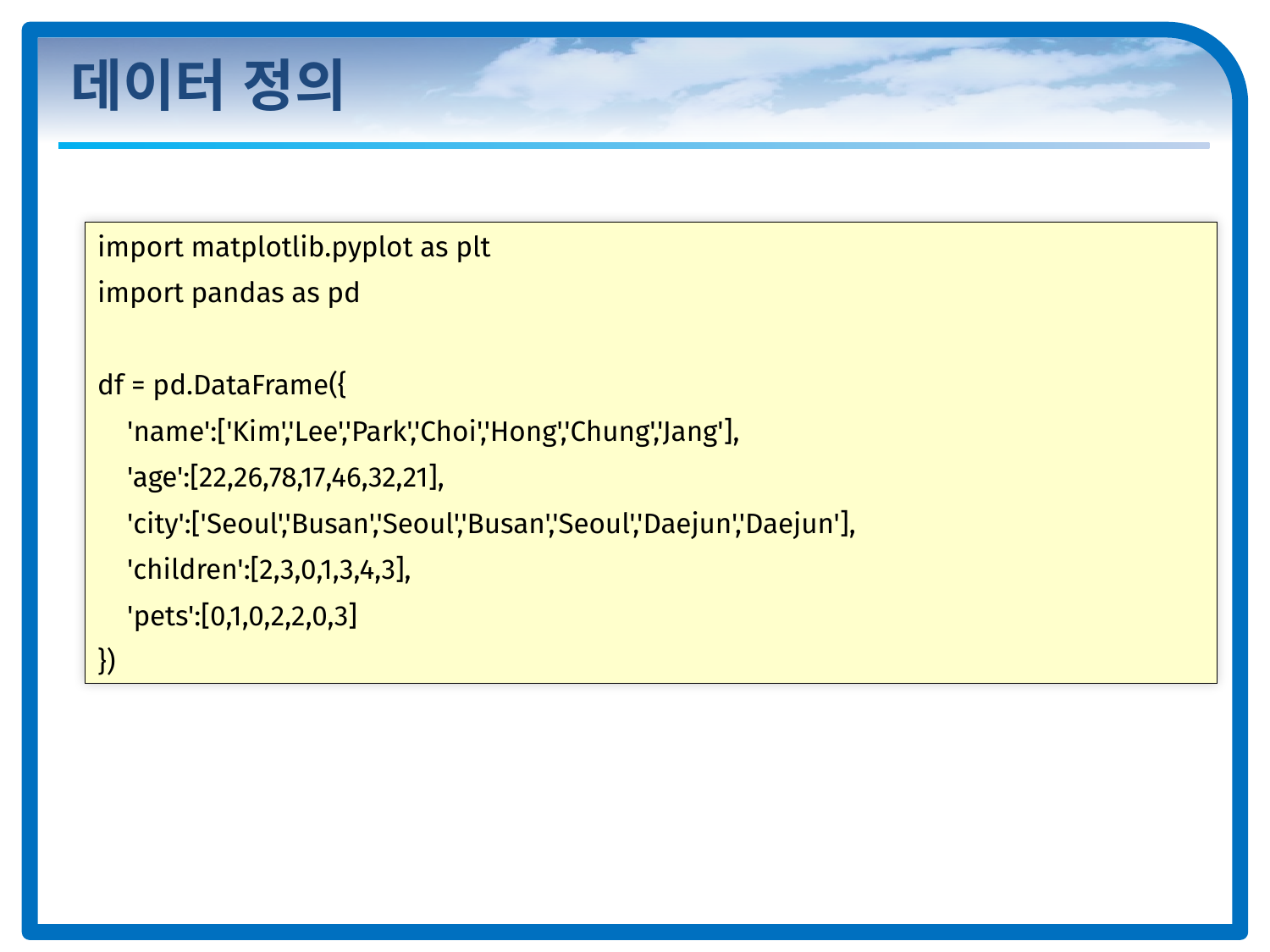

# 데이터 정의

import matplotlib.pyplot as plt
import pandas as pd

df = pd.DataFrame({
    'name':['Kim','Lee','Park','Choi','Hong','Chung','Jang'],
    'age':[22,26,78,17,46,32,21],
    'city':['Seoul','Busan','Seoul','Busan','Seoul','Daejun','Daejun'],
    'children':[2,3,0,1,3,4,3],
    'pets':[0,1,0,2,2,0,3]
})